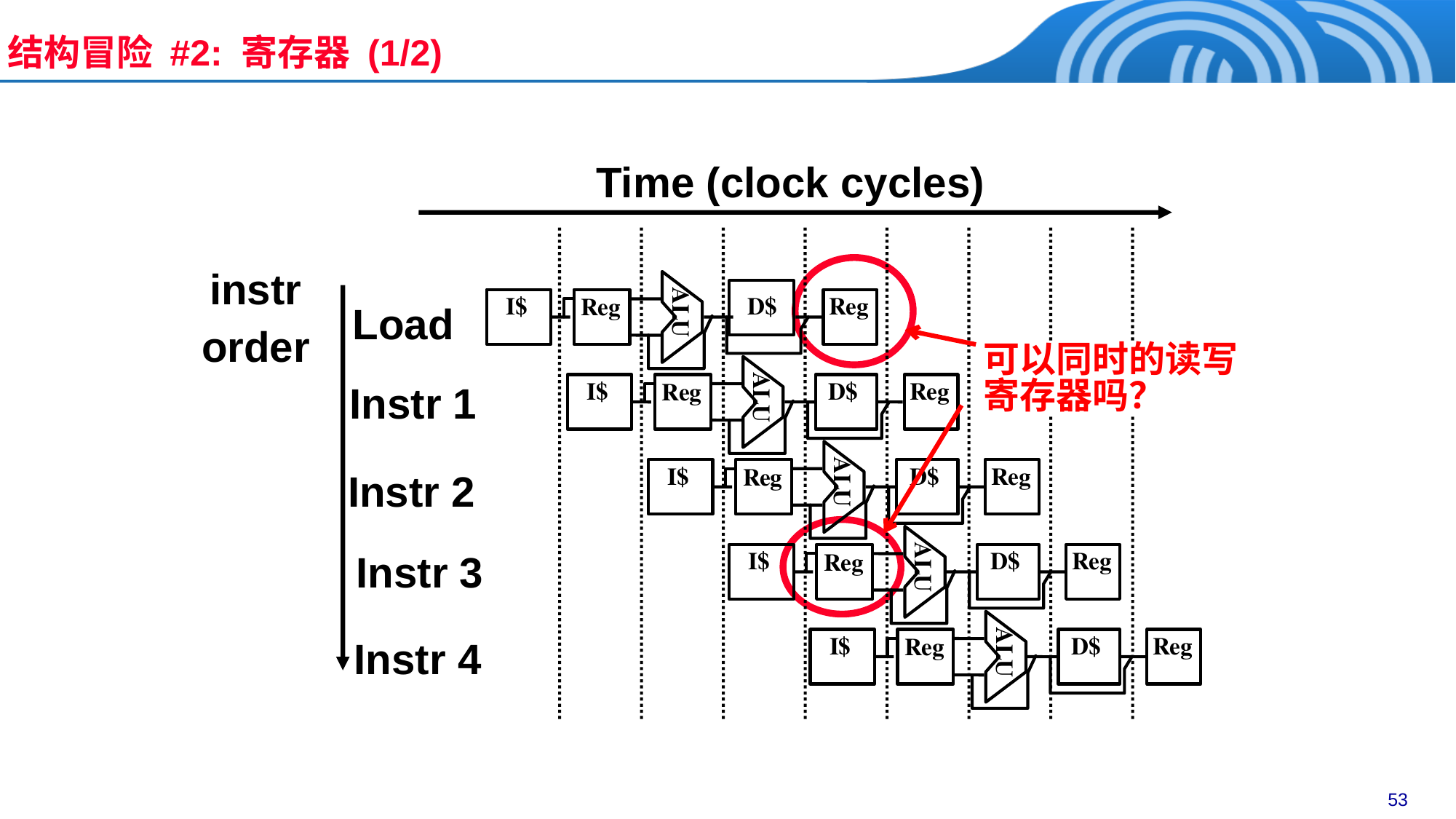

结构冒险 #2: 寄存器 (1/2)
Time (clock cycles)

ALU

  I$

  D$
Reg
Reg

Load

ALU

  I$

  D$
Reg
Reg

Instr 1

ALU

  I$

  D$
Reg
Reg

Instr 2

ALU

  I$
  D$
Reg
Reg
Instr 3

ALU

  I$

  D$
Reg
Reg

Instr 4

instr
order
可以同时的读写寄存器吗？